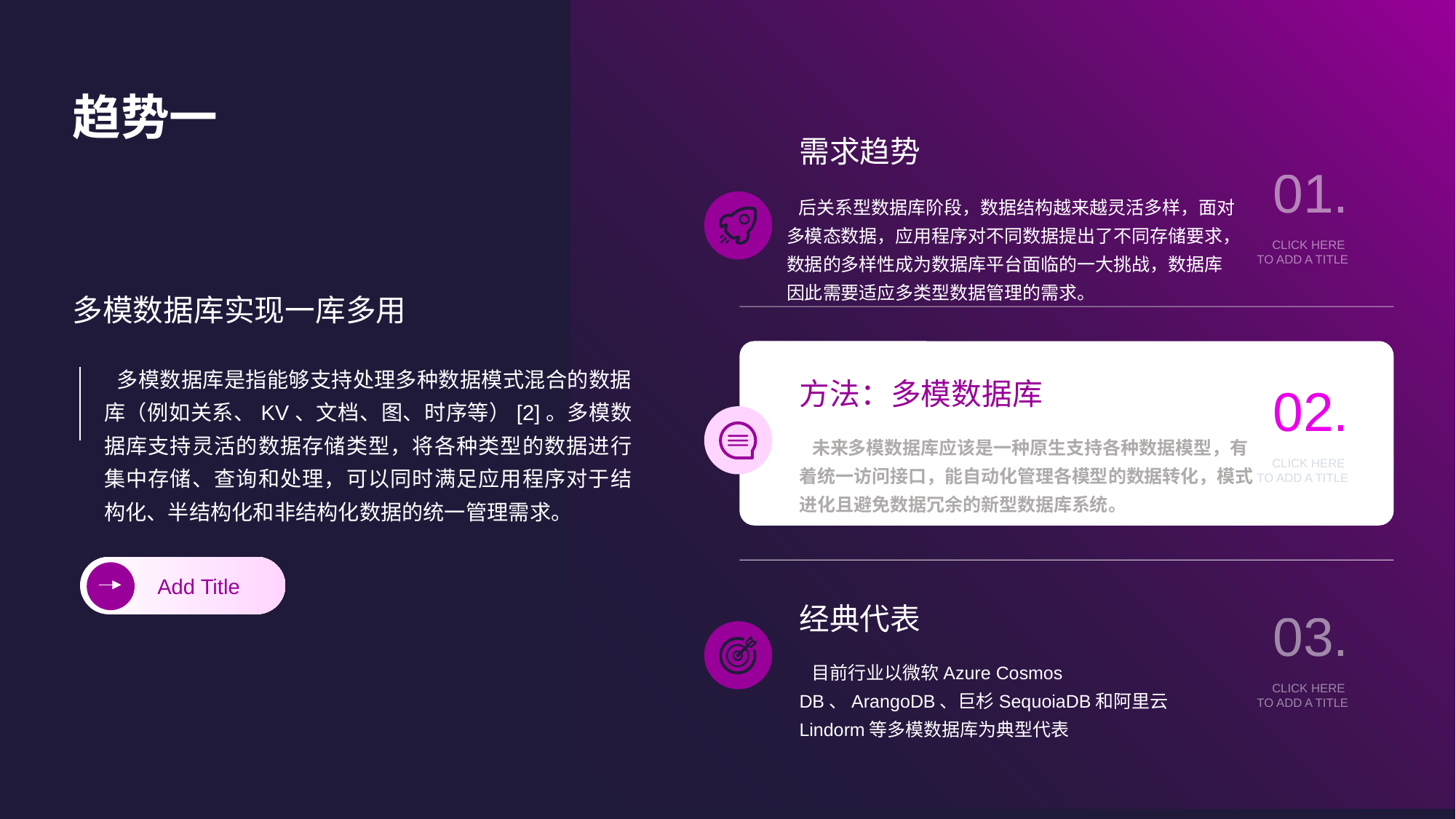

趋势一
需求趋势
01.
  后关系型数据库阶段，数据结构越来越灵活多样，面对多模态数据，应用程序对不同数据提出了不同存储要求，数据的多样性成为数据库平台面临的一大挑战，数据库因此需要适应多类型数据管理的需求。

CLICK HERE
TO ADD A TITLE
多模数据库实现一库多用

  多模数据库是指能够支持处理多种数据模式混合的数据库（例如关系、KV、文档、图、时序等）[2]。多模数据库支持灵活的数据存储类型，将各种类型的数据进行集中存储、查询和处理，可以同时满足应用程序对于结构化、半结构化和非结构化数据的统一管理需求。
方法：多模数据库
02.

  未来多模数据库应该是一种原生支持各种数据模型，有着统一访问接口，能自动化管理各模型的数据转化，模式进化且避免数据冗余的新型数据库系统。
CLICK HERE
TO ADD A TITLE

Add Title
经典代表
03.

  目前行业以微软Azure Cosmos DB、ArangoDB、巨杉SequoiaDB和阿里云Lindorm等多模数据库为典型代表
CLICK HERE
TO ADD A TITLE